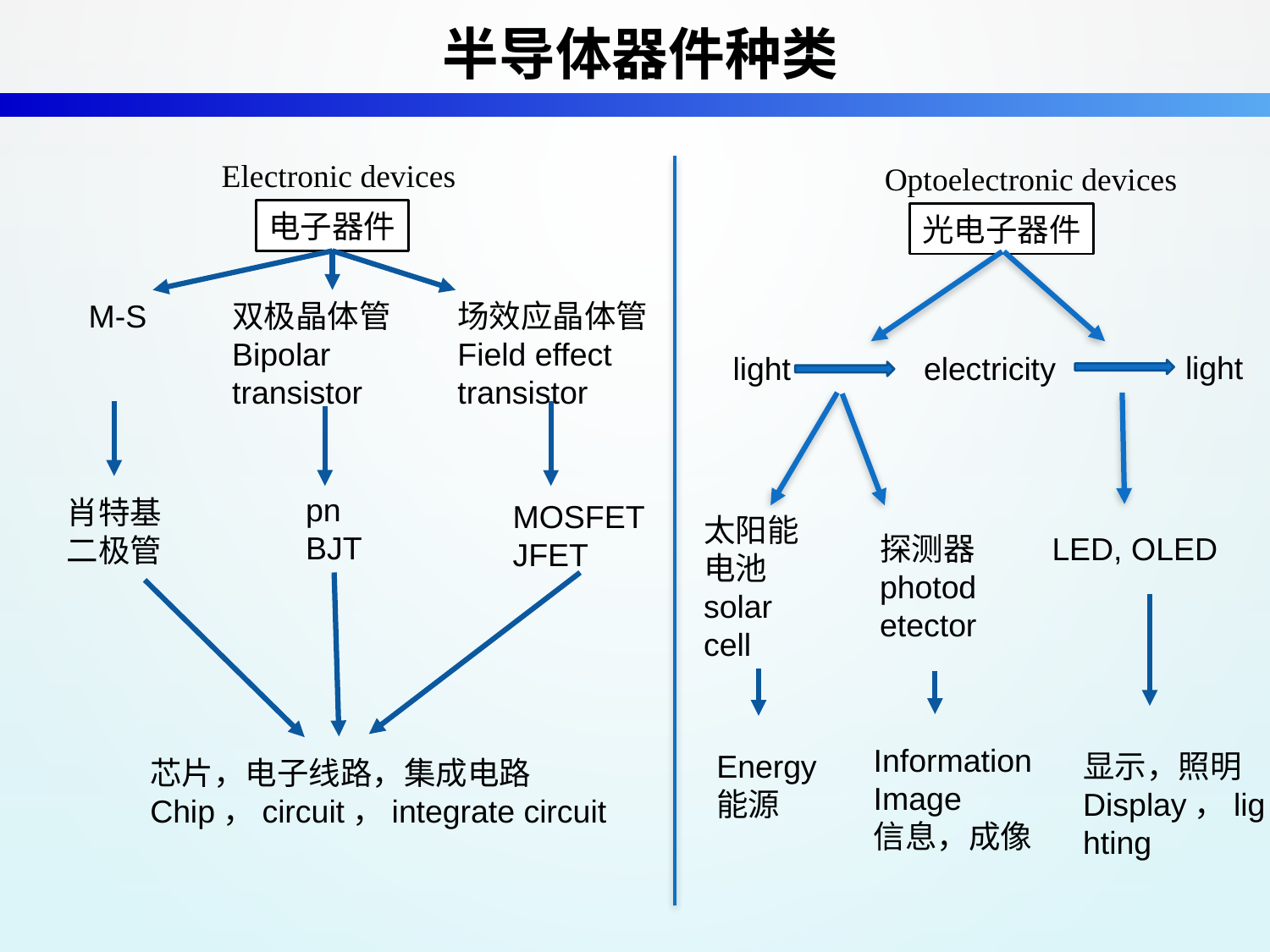

半导体器件种类
Electronic devices
Optoelectronic devices
电子器件
光电子器件
双极晶体管
Bipolar transistor
场效应晶体管Field effect transistor
M-S
                 light
light               electricity

pn
BJT
肖特基
二极管
MOSFET
JFET
太阳能电池 solar cell
LED, OLED
探测器
photodetector
Information
Image
信息，成像
显示，照明
Display，lighting
Energy
能源
芯片，电子线路，集成电路
Chip，circuit，integrate circuit